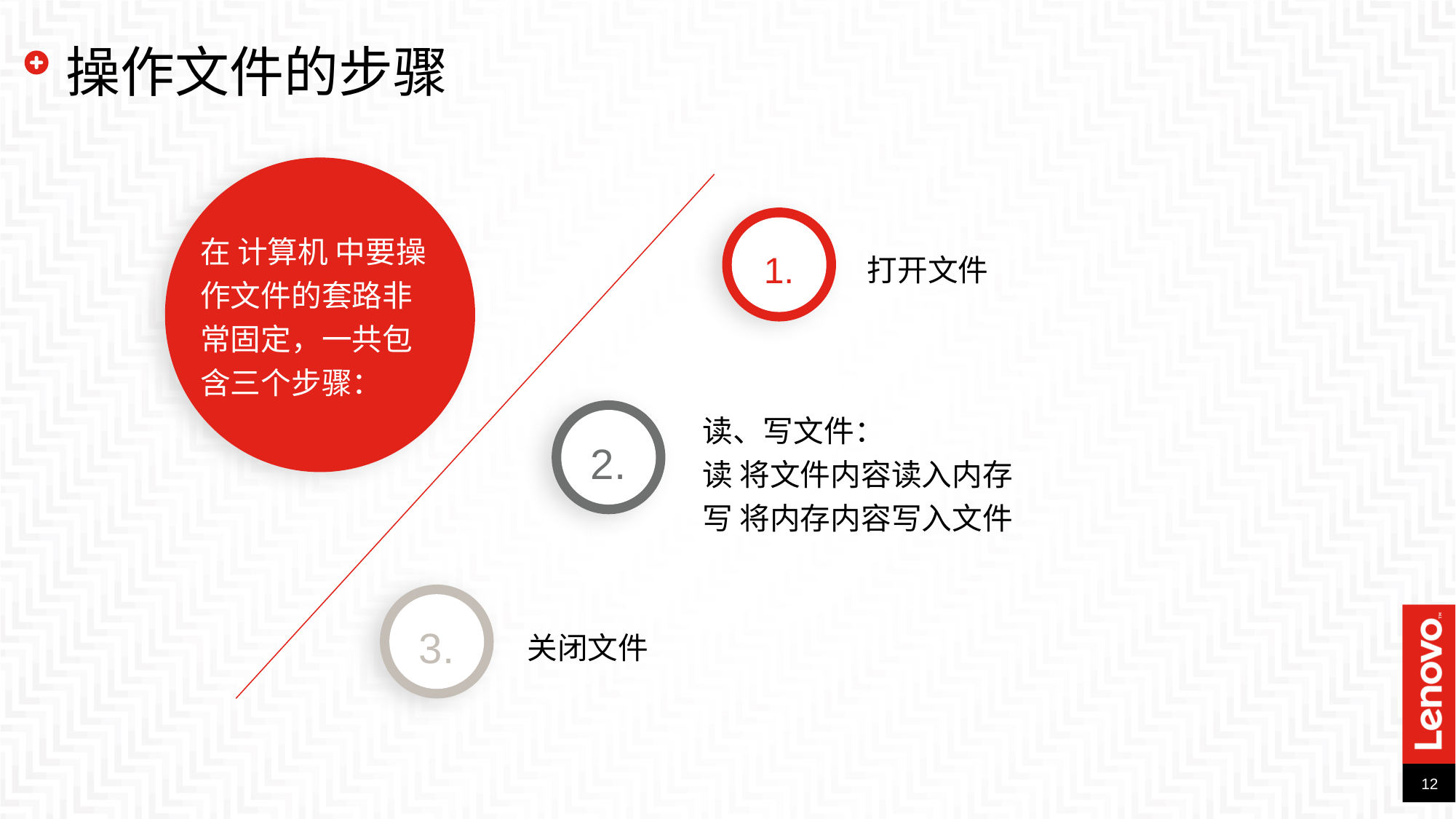

# 操作文件的步骤

打开文件
1.
在 计算机 中要操作文件的套路非常固定，一共包含三个步骤：
读、写文件：
读 将文件内容读入内存
写 将内存内容写入文件

2.

3.
关闭文件